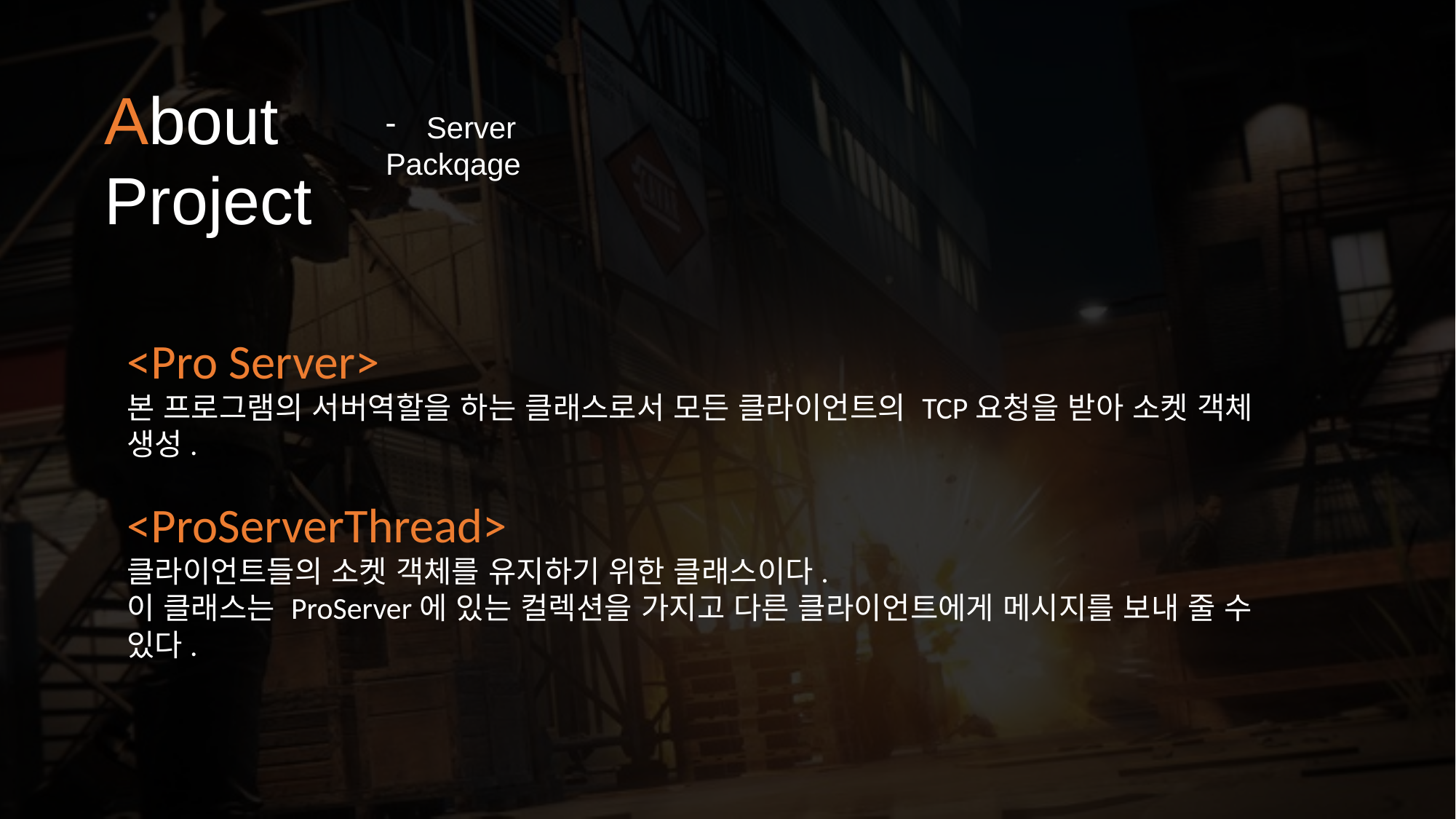

About
Project
Server
Packqage

<Pro Server>
본 프로그램의 서버역할을 하는 클래스로서 모든 클라이언트의 TCP요청을 받아 소켓 객체 생성.

<ProServerThread>
클라이언트들의 소켓 객체를 유지하기 위한 클래스이다.
이 클래스는 ProServer에 있는 컬렉션을 가지고 다른 클라이언트에게 메시지를 보내 줄 수 있다.